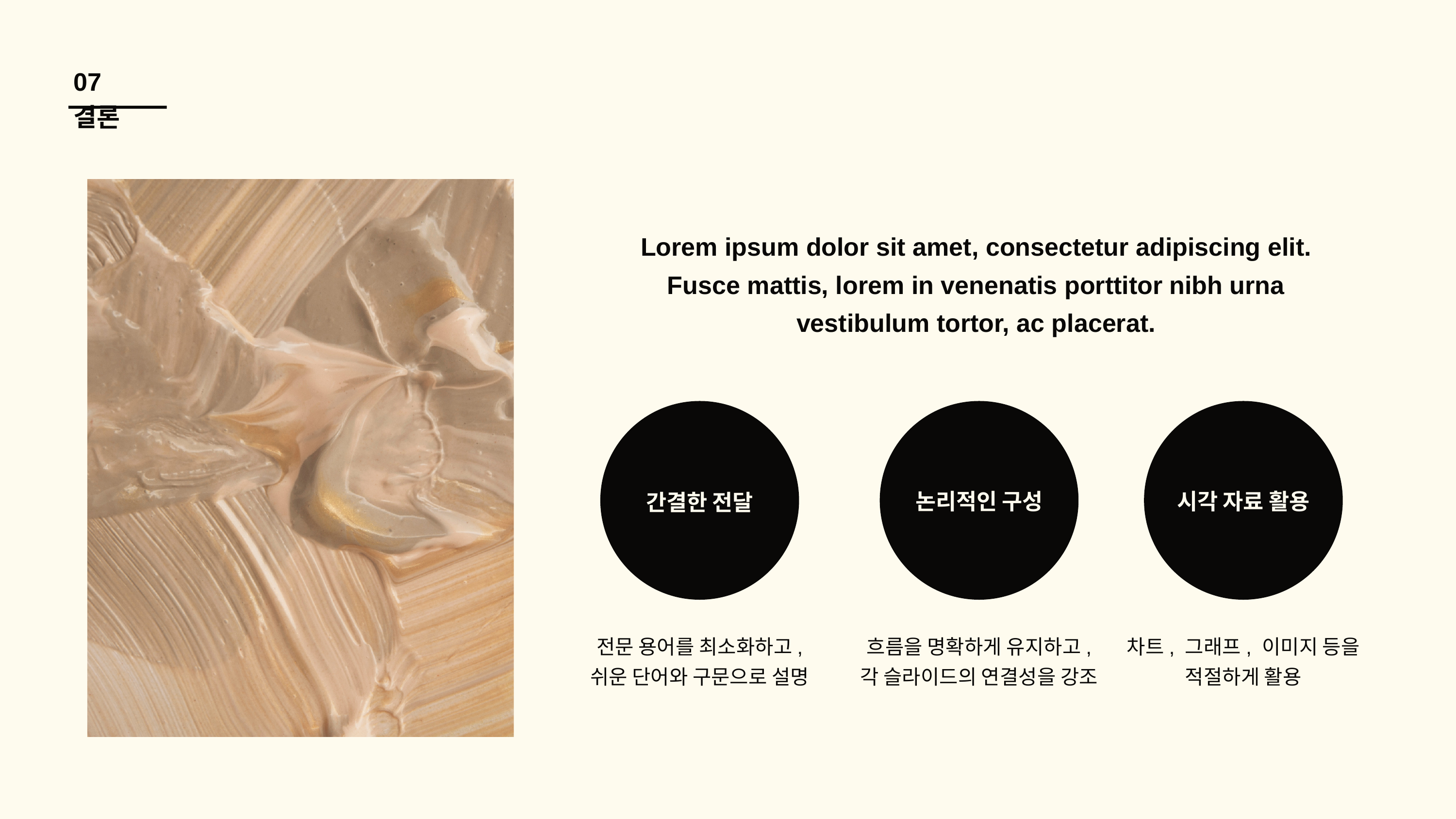

07 결론

Lorem ipsum dolor sit amet, consectetur adipiscing elit. Fusce mattis, lorem in venenatis porttitor nibh urna vestibulum tortor, ac placerat.

논리적인 구성
시각 자료 활용
간결한 전달
전문 용어를 최소화하고,
쉬운 단어와 구문으로 설명
흐름을 명확하게 유지하고,
각 슬라이드의 연결성을 강조
차트, 그래프, 이미지 등을
적절하게 활용